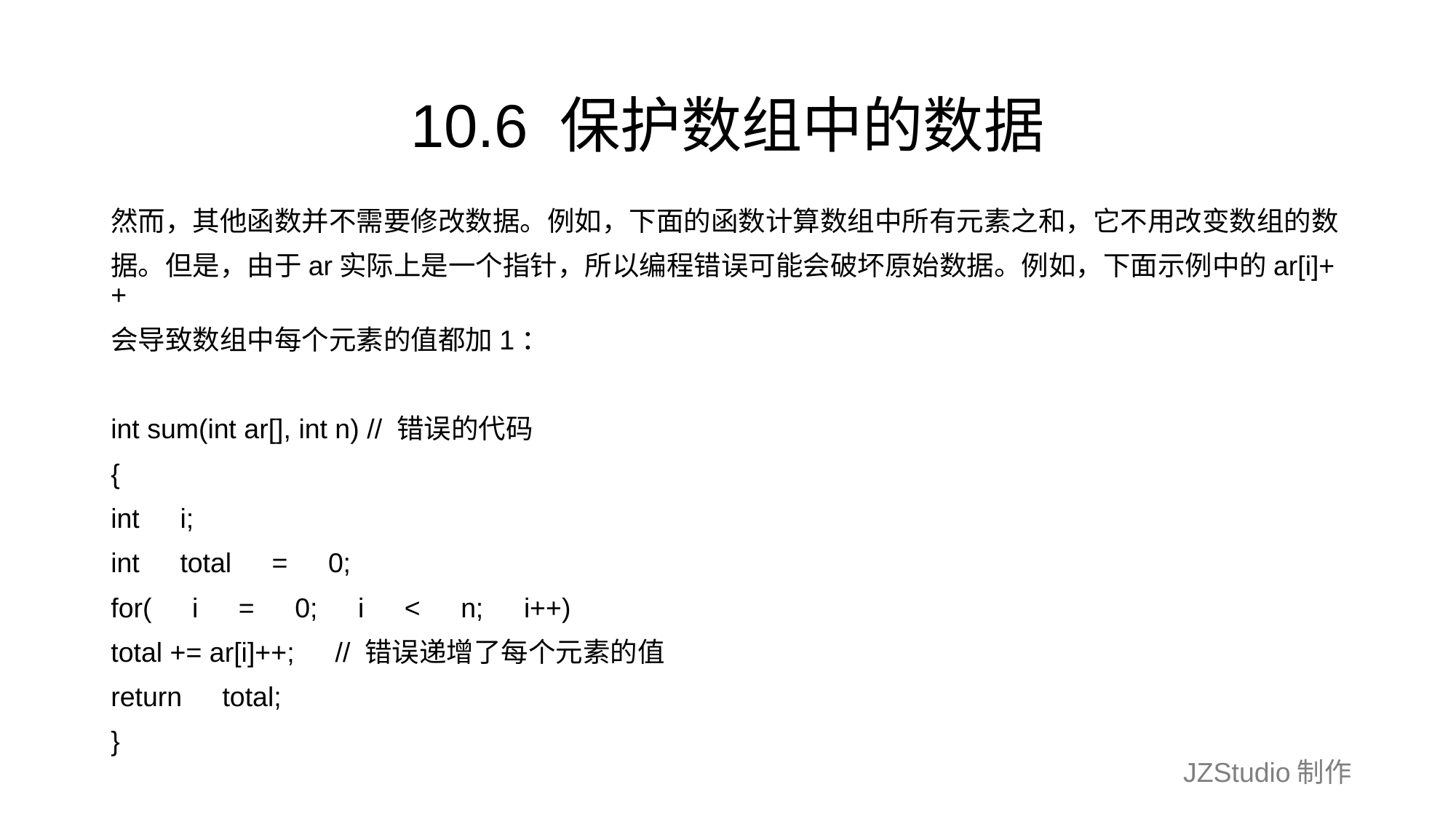

# 10.6 保护数组中的数据
然而，其他函数并不需要修改数据。例如，下面的函数计算数组中所有元素之和，它不用改变数组的数
据。但是，由于ar实际上是一个指针，所以编程错误可能会破坏原始数据。例如，下面示例中的ar[i]++
会导致数组中每个元素的值都加1：

int sum(int ar[], int n) // 错误的代码
{
int　i;
int　total　=　0;
for(　i　=　0;　i　<　n;　i++)
total += ar[i]++;　// 错误递增了每个元素的值
return　total;
}